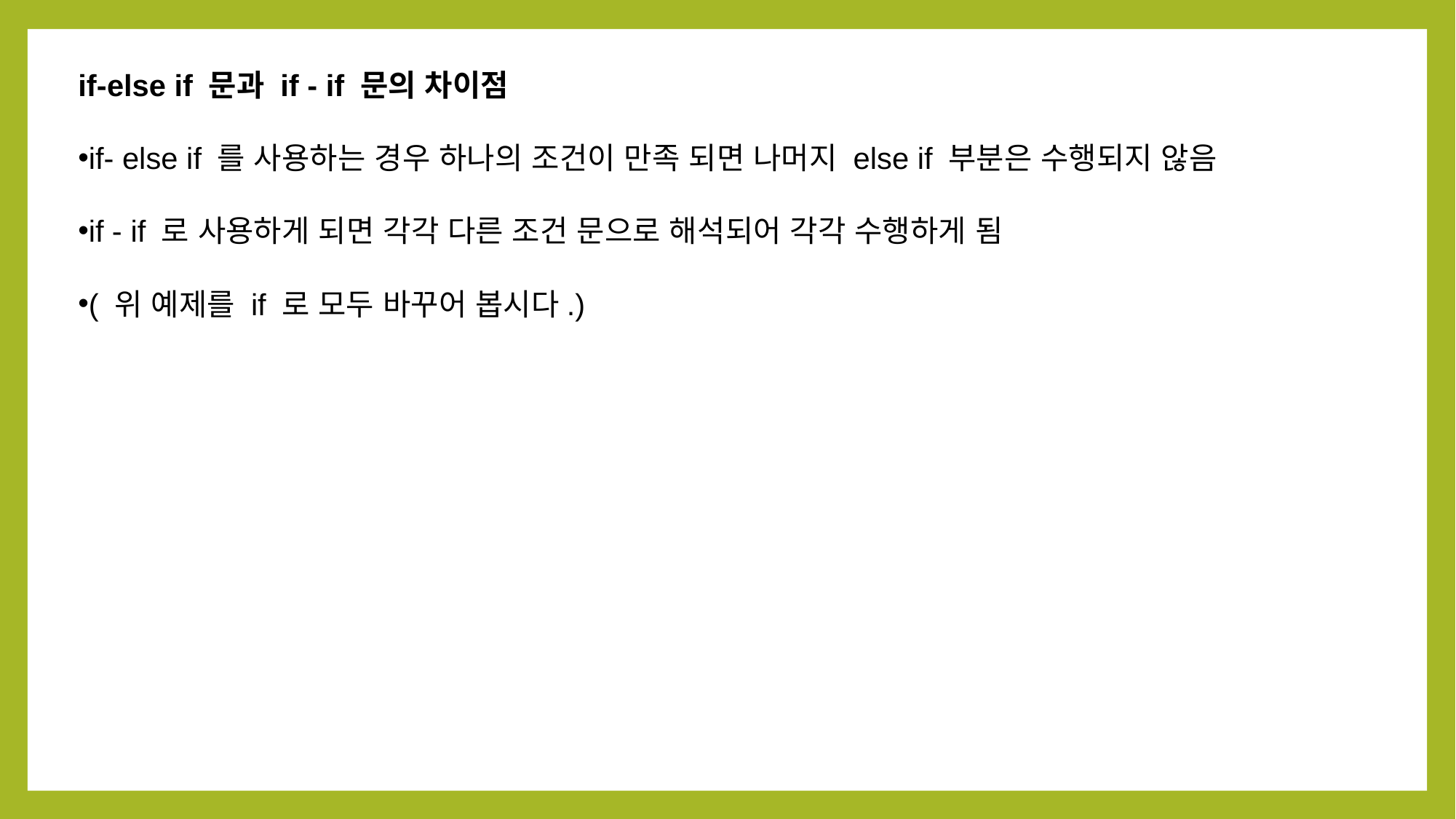

if-else if 문과 if - if 문의 차이점
if- else if 를 사용하는 경우 하나의 조건이 만족 되면 나머지 else if 부분은 수행되지 않음

if - if 로 사용하게 되면 각각 다른 조건 문으로 해석되어 각각 수행하게 됨

( 위 예제를 if 로 모두 바꾸어 봅시다.)